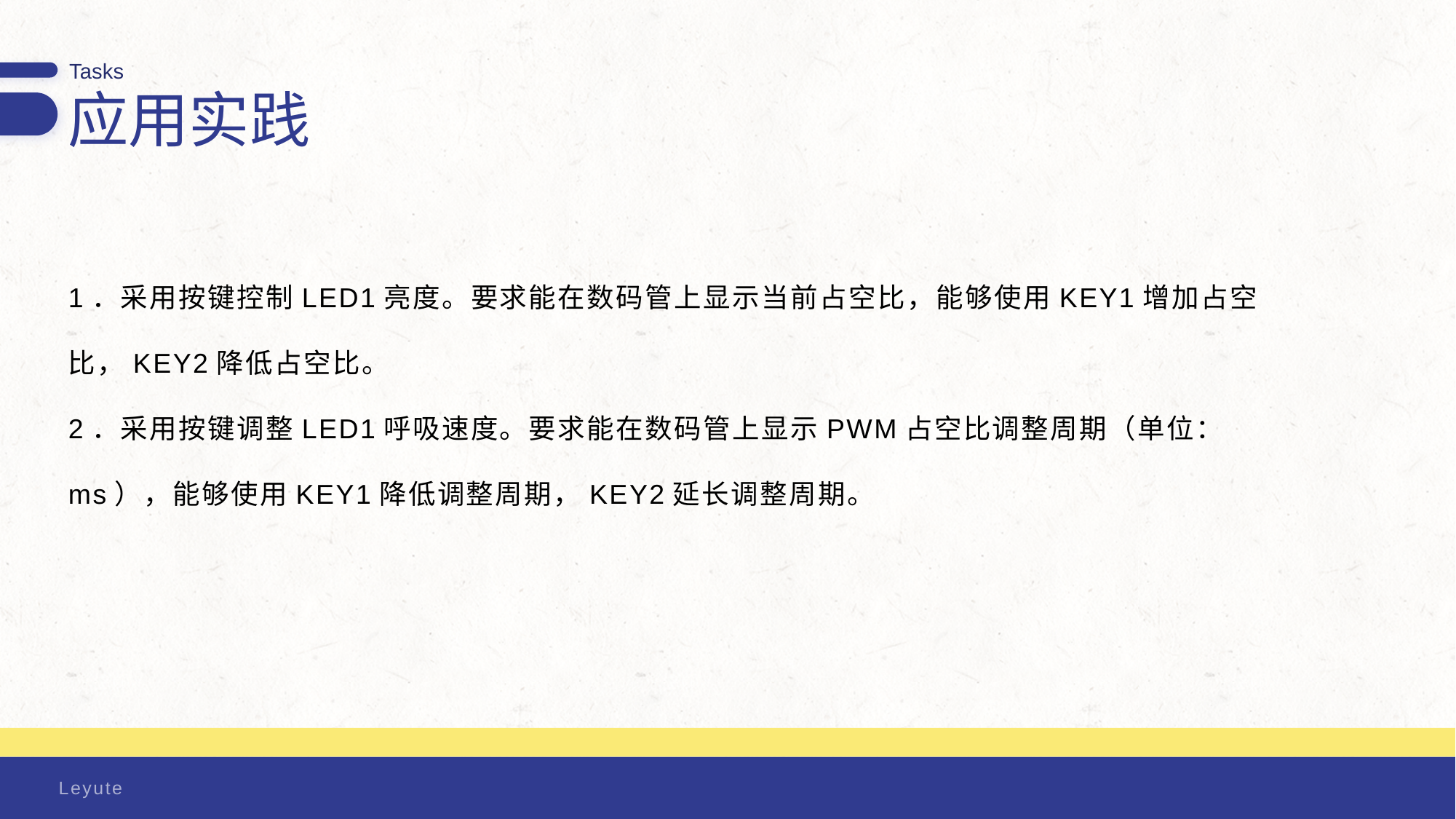

Tasks
应用实践
1．采用按键控制LED1亮度。要求能在数码管上显示当前占空比，能够使用KEY1增加占空比，KEY2降低占空比。
2．采用按键调整LED1呼吸速度。要求能在数码管上显示PWM占空比调整周期（单位：ms），能够使用KEY1降低调整周期，KEY2延长调整周期。